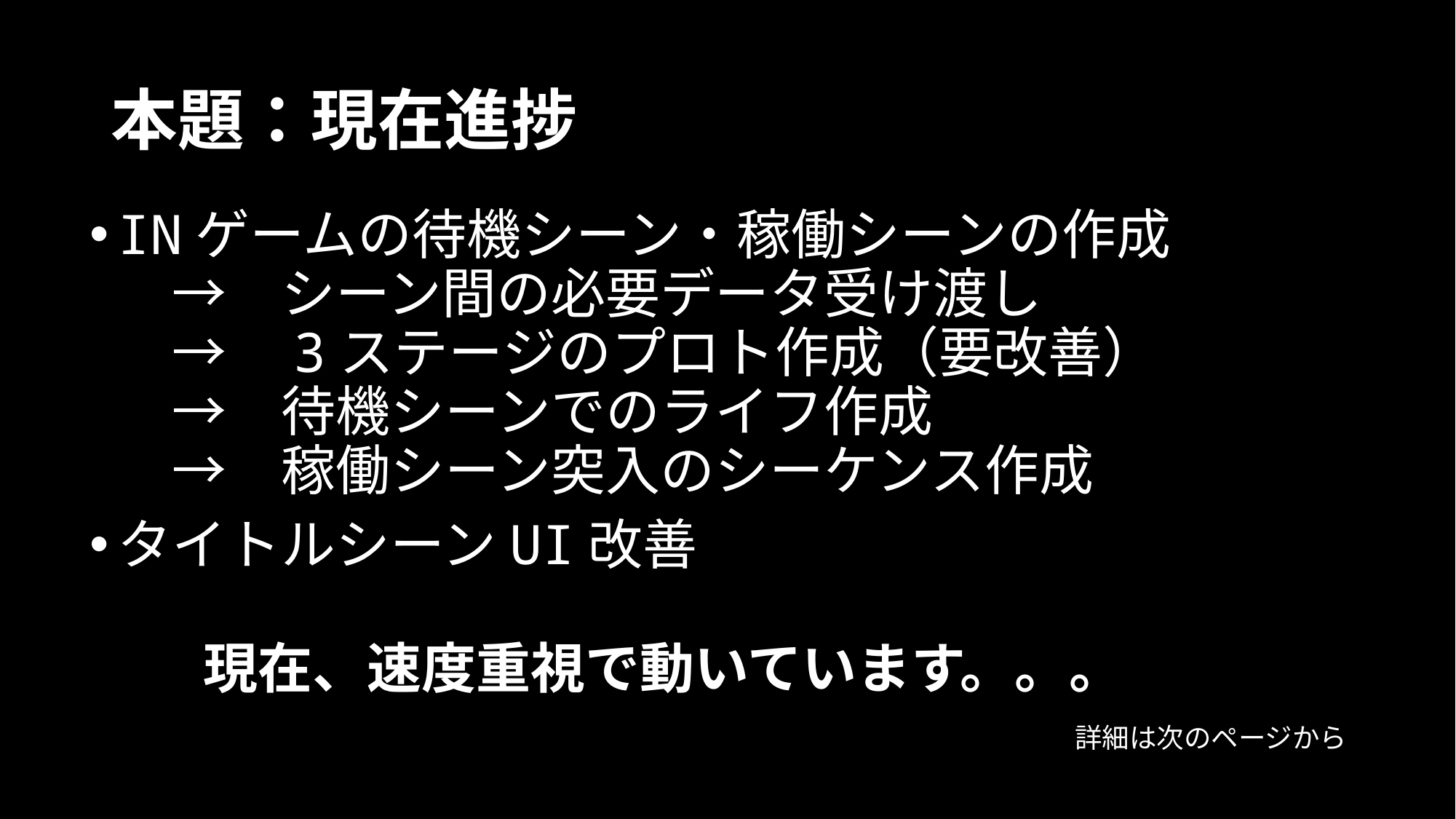

# 本題：現在進捗
INゲームの待機シーン・稼働シーンの作成
　→　シーン間の必要データ受け渡し
　→　3ステージのプロト作成（要改善）
　→　待機シーンでのライフ作成
　→　稼働シーン突入のシーケンス作成
タイトルシーンUI改善

現在、速度重視で動いています。。。
詳細は次のページから